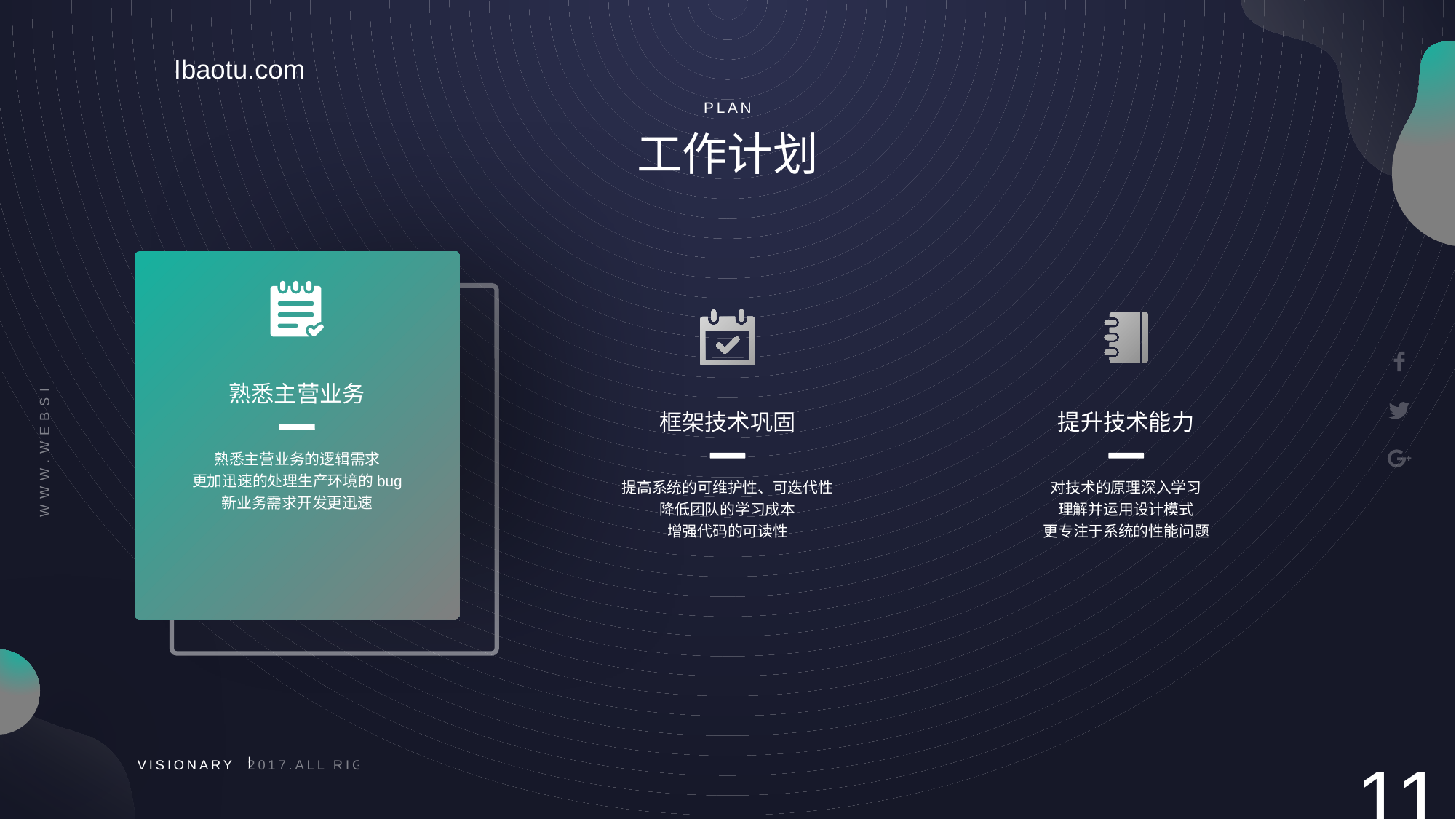

PLAN
工作计划

熟悉主营业务
框架技术巩固
提升技术能力

熟悉主营业务的逻辑需求
更加迅速的处理生产环境的bug
新业务需求开发更迅速

提高系统的可维护性、可迭代性
降低团队的学习成本
增强代码的可读性

对技术的原理深入学习
理解并运用设计模式
更专注于系统的性能问题